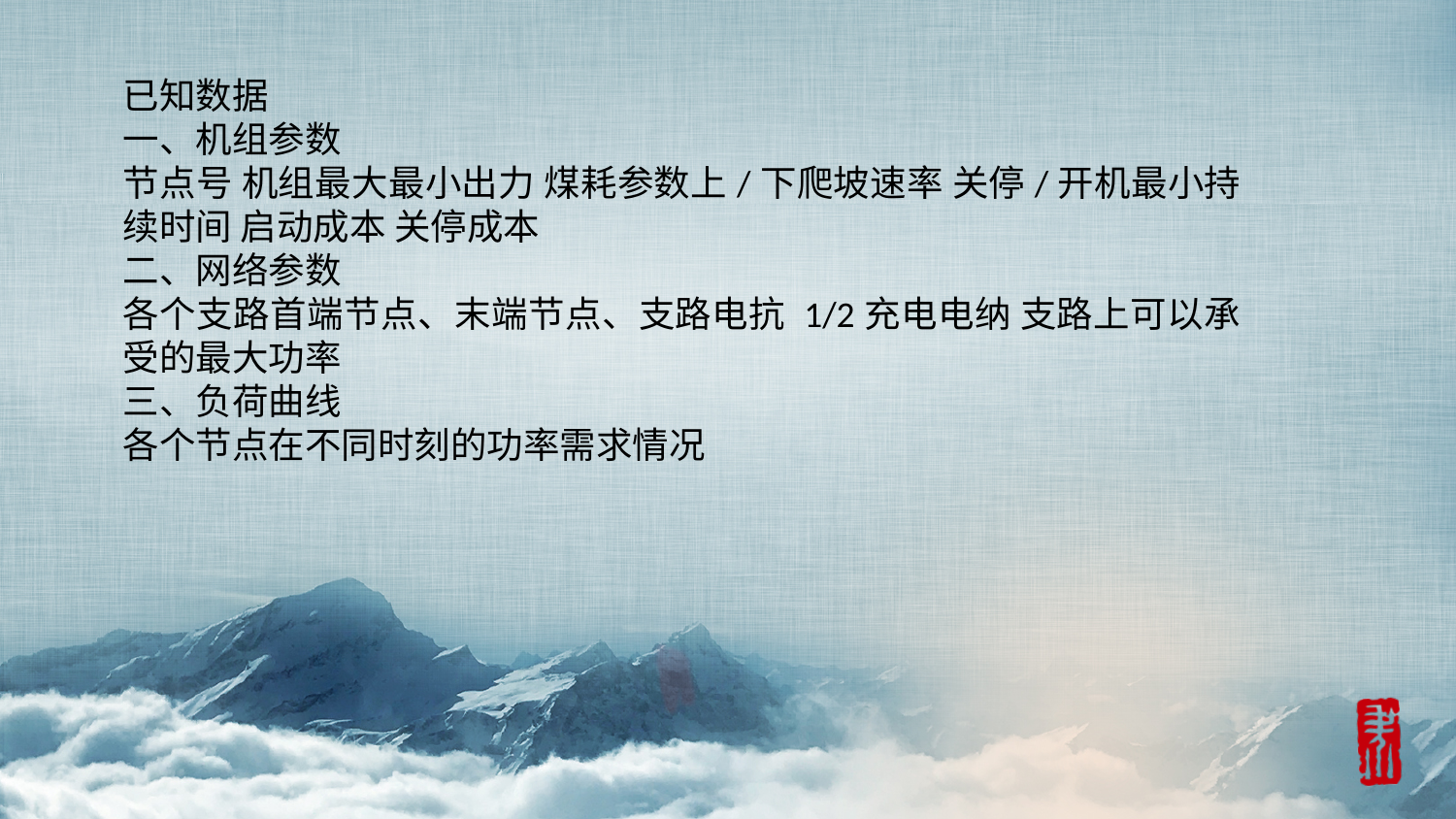

已知数据
一、机组参数
节点号 机组最大最小出力 煤耗参数上/下爬坡速率 关停/开机最小持续时间 启动成本 关停成本
二、网络参数
各个支路首端节点、末端节点、支路电抗 1/2充电电纳 支路上可以承受的最大功率
三、负荷曲线
各个节点在不同时刻的功率需求情况